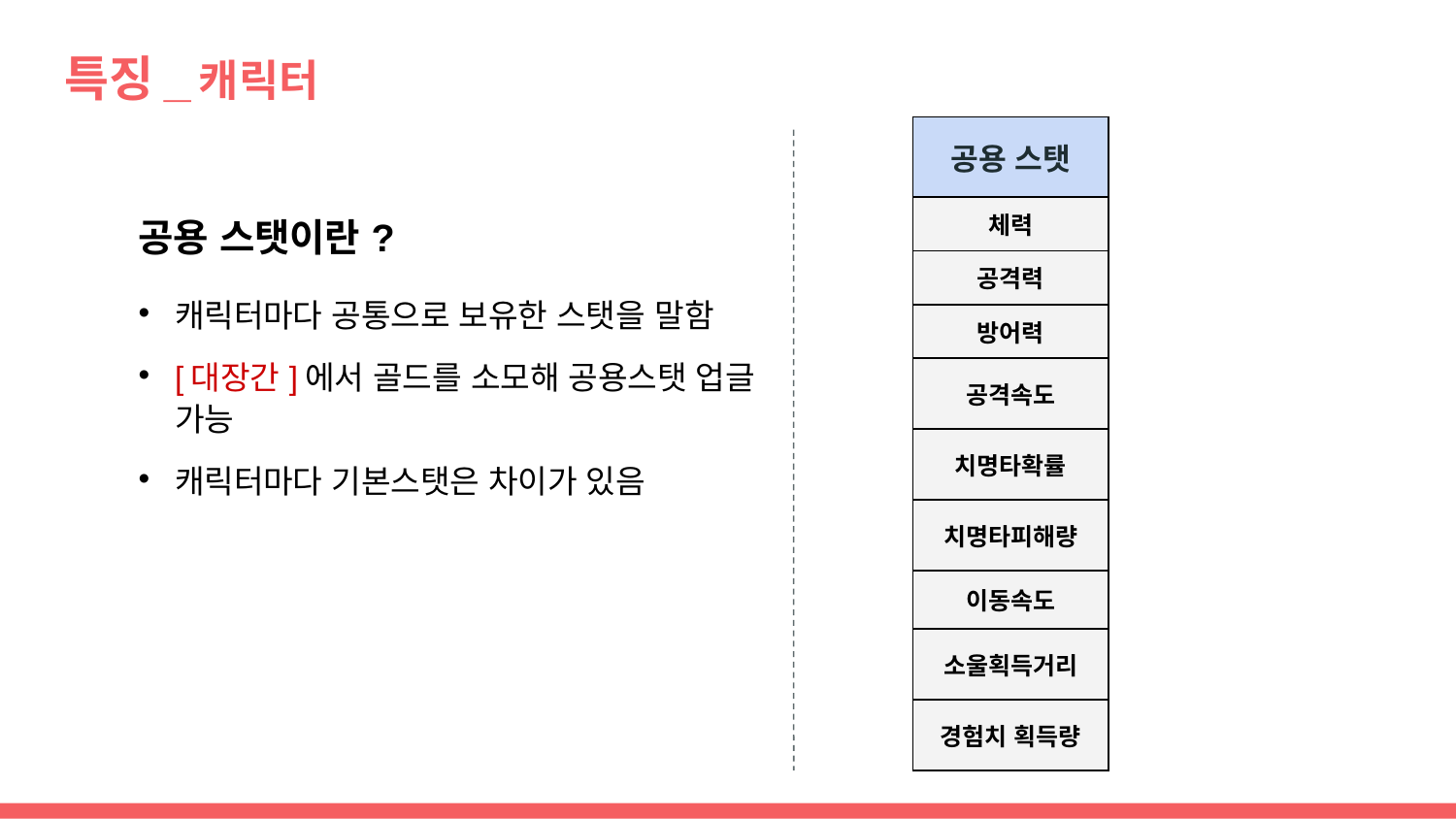

# 특징_캐릭터
| 공용 스탯 |
| --- |
| 체력 |
| 공격력 |
| 방어력 |
| 공격속도 |
| 치명타확률 |
| 치명타피해량 |
| 이동속도 |
| 소울획득거리 |
| 경험치 획득량 |
공용 스탯이란?

캐릭터마다 공통으로 보유한 스탯을 말함
[대장간]에서 골드를 소모해 공용스탯 업글 가능
캐릭터마다 기본스탯은 차이가 있음